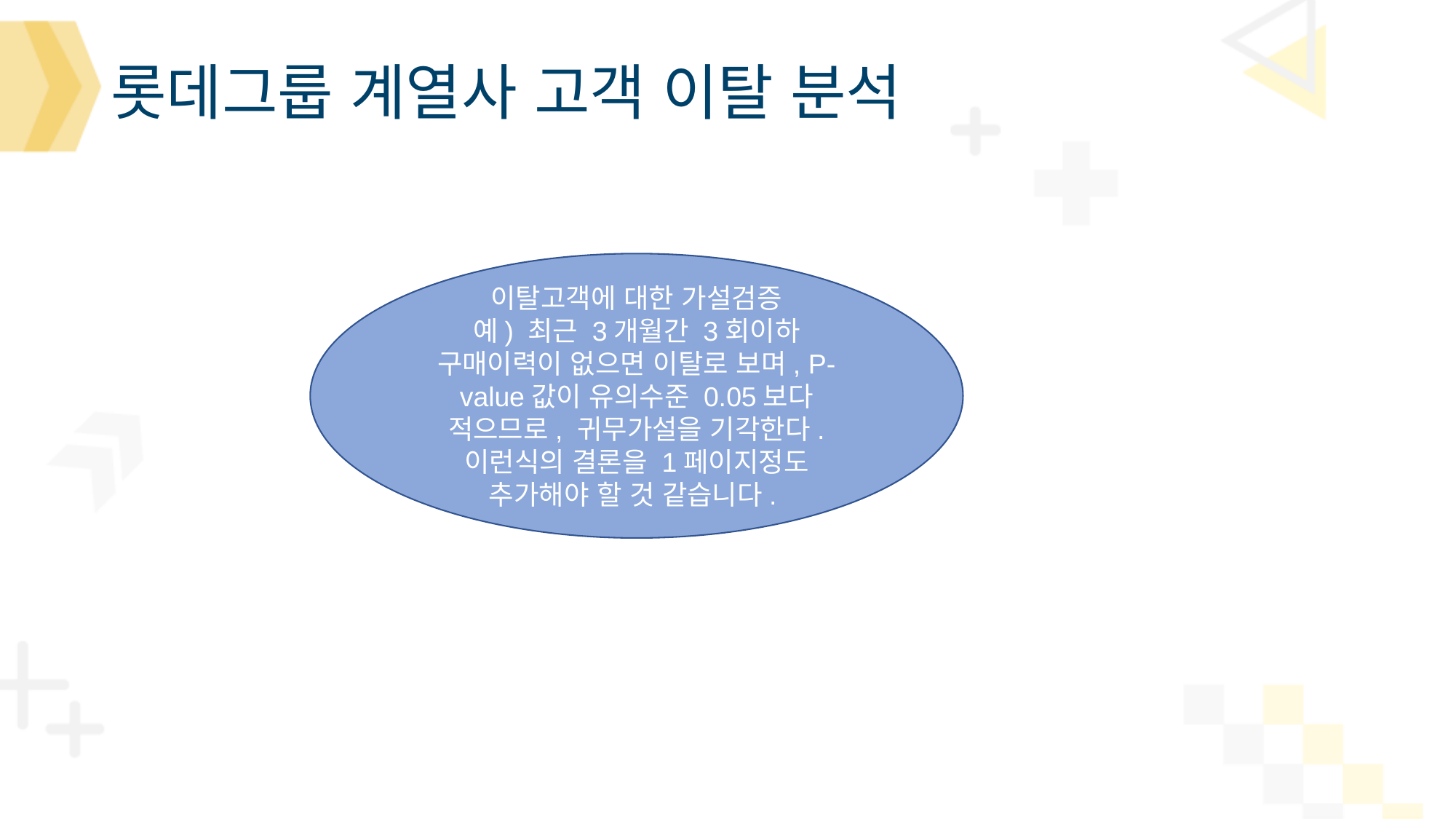

# 롯데그룹 계열사 고객 이탈 분석
이탈고객에 대한 가설검증
예) 최근 3개월간 3회이하 구매이력이 없으면 이탈로 보며, P-value값이 유의수준 0.05보다 적으므로, 귀무가설을 기각한다. 이런식의 결론을 1페이지정도 추가해야 할 것 같습니다.